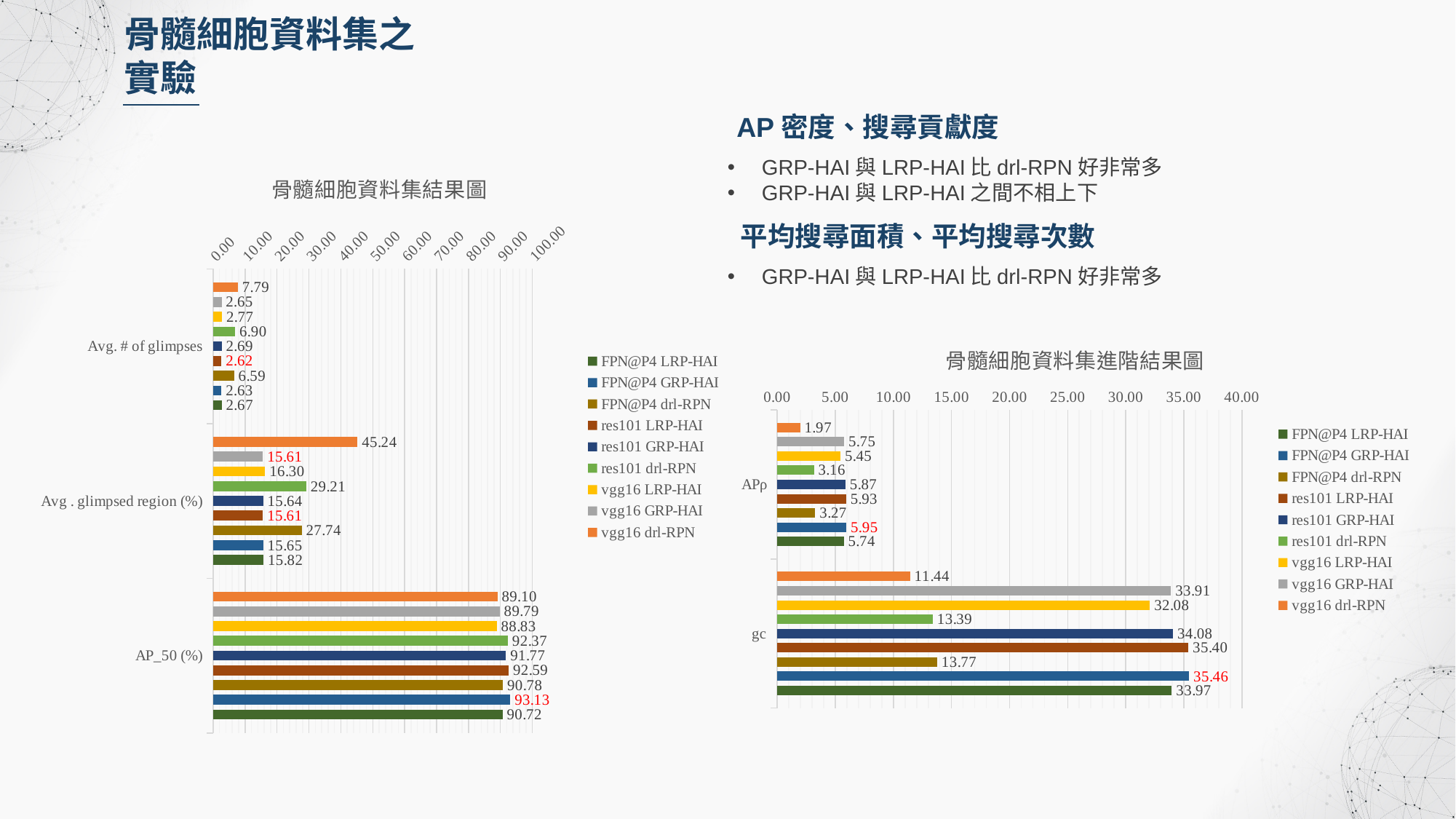

骨髓細胞資料集之
實驗
AP密度、搜尋貢獻度
GRP-HAI與LRP-HAI比drl-RPN好非常多
GRP-HAI與LRP-HAI之間不相上下

### Chart: 骨髓細胞資料集結果圖

| Category | vgg16 | vgg16 | vgg16 | res101 | res101 | res101 | FPN@P4 | FPN@P4 | FPN@P4 |
|---|---|---|---|---|---|---|---|---|---|
| Avg. # of glimpses | 7.79121 | 2.648352 | 2.769231 | 6.901099 | 2.692308 | 2.615385 | 6.593407 | 2.626373 | 2.67033 |
| Avg . glimpsed region (%) | 45.2418 | 15.604999999999999 | 16.3002 | 29.211100000000002 | 15.634999999999998 | 15.6131 | 27.739200000000004 | 15.653 | 15.818399999999999 |
| AP_50 (%) | 89.0954 | 89.7927 | 88.8267 | 92.3742 | 91.7663 | 92.5908 | 90.78450000000001 | 93.1346 | 90.71860000000001 |
平均搜尋面積、平均搜尋次數
GRP-HAI與LRP-HAI比drl-RPN好非常多

### Chart: 骨髓細胞資料集進階結果圖

| Category | vgg16 | vgg16 | vgg16 | res101 | res101 | res101 | FPN@P4 | FPN@P4 | FPN@P4 |
|---|---|---|---|---|---|---|---|---|---|
| APρ | 1.9693159865434178 | 5.754098045498238 | 5.44942393344867 | 3.1622978936089363 | 5.869286856411898 | 5.93032773760496 | 3.272787246928534 | 5.949952085862135 | 5.735004804531433 |
| gc | 11.43537396630305 | 33.90512288396708 | 32.07630566030786 | 13.385433247660988 | 34.08462181890036 | 35.402359499653016 | 13.7689816509128 | 35.461299670686536 | 33.972804859324505 |